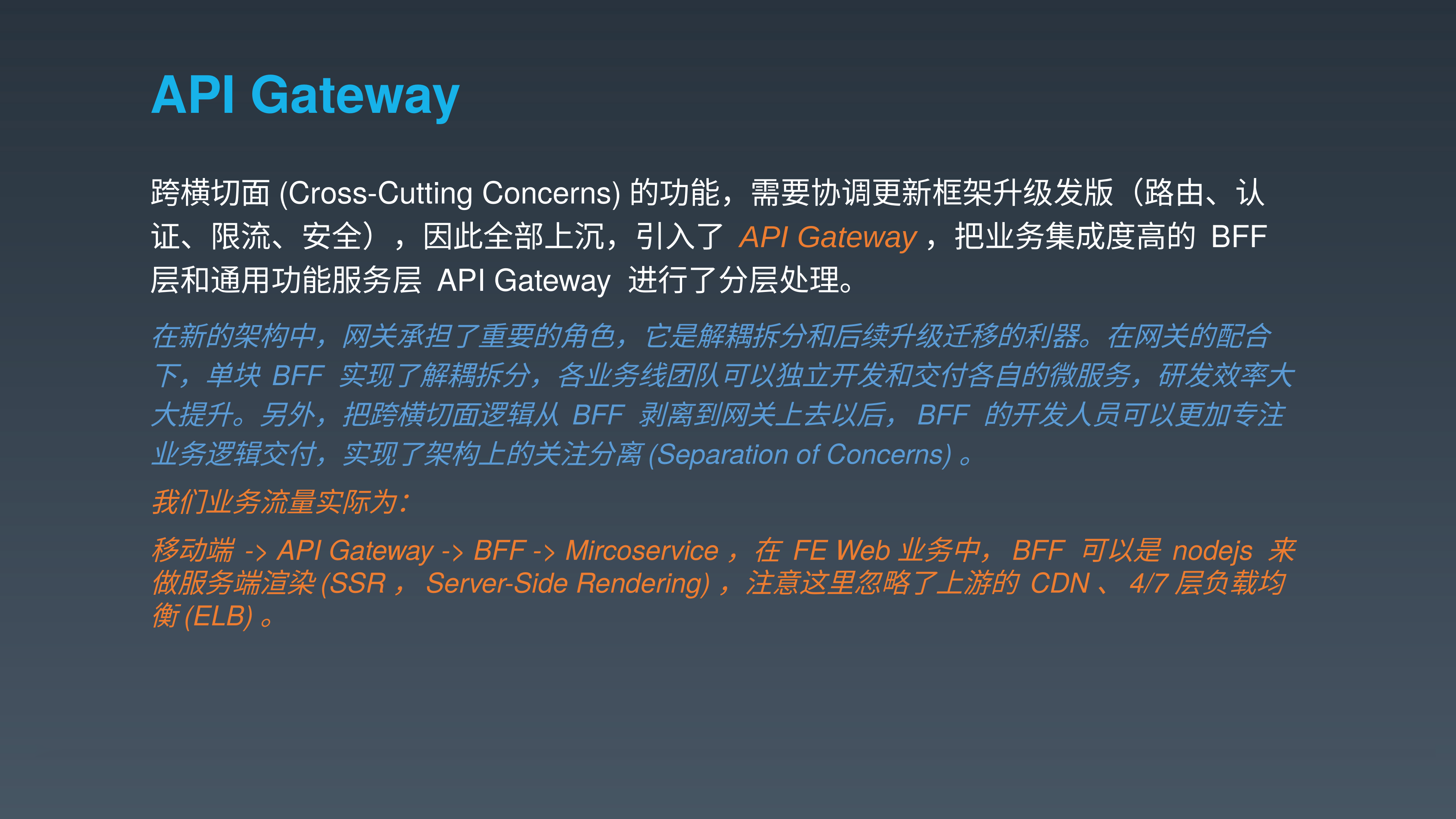

# API Gateway
跨横切面(Cross-Cutting Concerns)的功能，需要协调更新框架升级发版（路由、认证、限流、安全），因此全部上沉，引入了 API Gateway，把业务集成度高的 BFF 层和通用功能服务层 API Gateway 进行了分层处理。
在新的架构中，网关承担了重要的角色，它是解耦拆分和后续升级迁移的利器。在网关的配合下，单块 BFF 实现了解耦拆分，各业务线团队可以独立开发和交付各自的微服务，研发效率大大提升。另外，把跨横切面逻辑从 BFF 剥离到网关上去以后，BFF 的开发人员可以更加专注业务逻辑交付，实现了架构上的关注分离(Separation of Concerns)。
我们业务流量实际为：
移动端 -> API Gateway -> BFF -> Mircoservice，在 FE Web业务中，BFF 可以是 nodejs 来做服务端渲染(SSR，Server-Side Rendering)，注意这里忽略了上游的 CDN、4/7层负载均衡(ELB)。